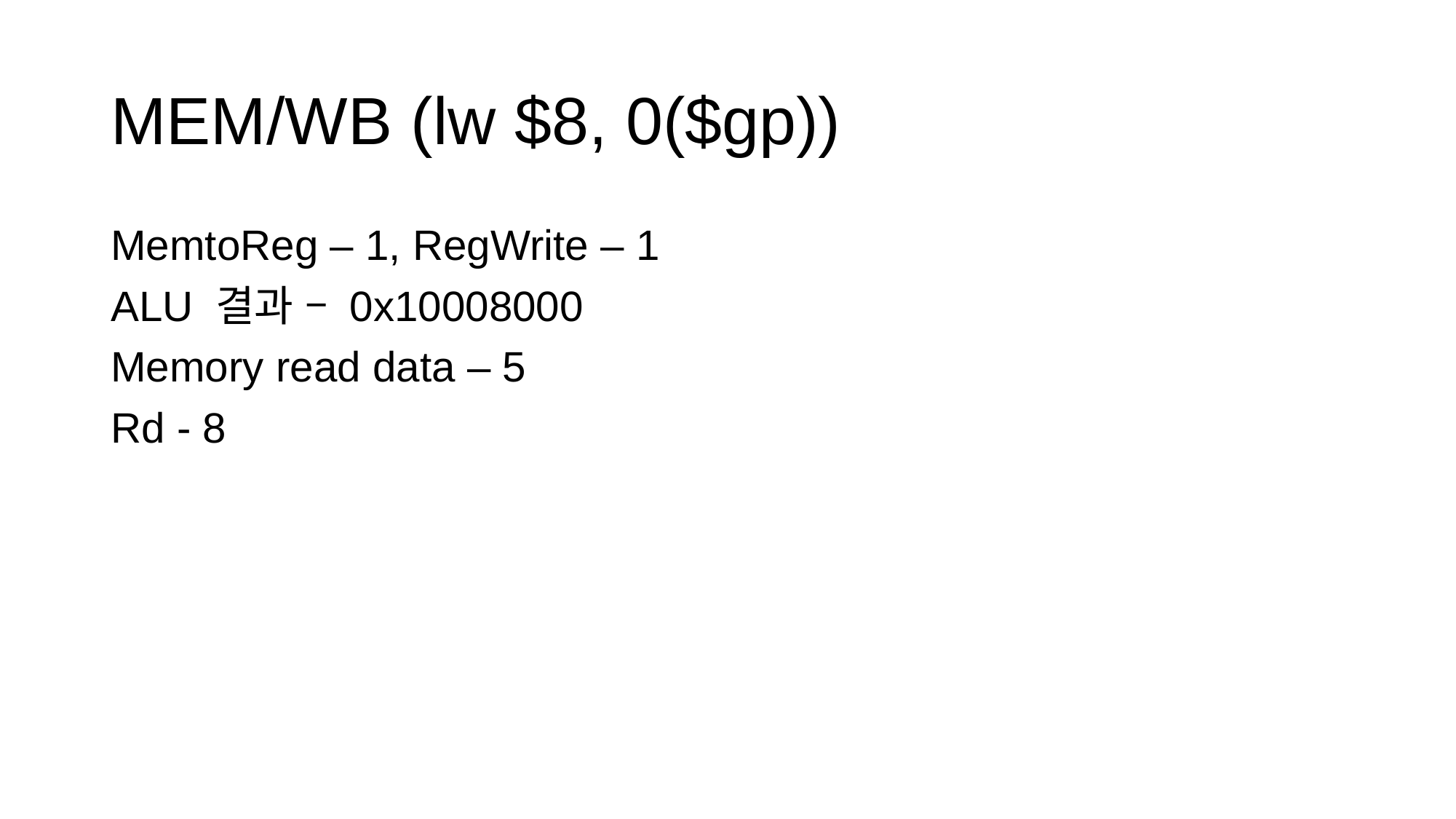

# MEM/WB (lw $8, 0($gp))
MemtoReg – 1, RegWrite – 1
ALU 결과 – 0x10008000
Memory read data – 5
Rd - 8